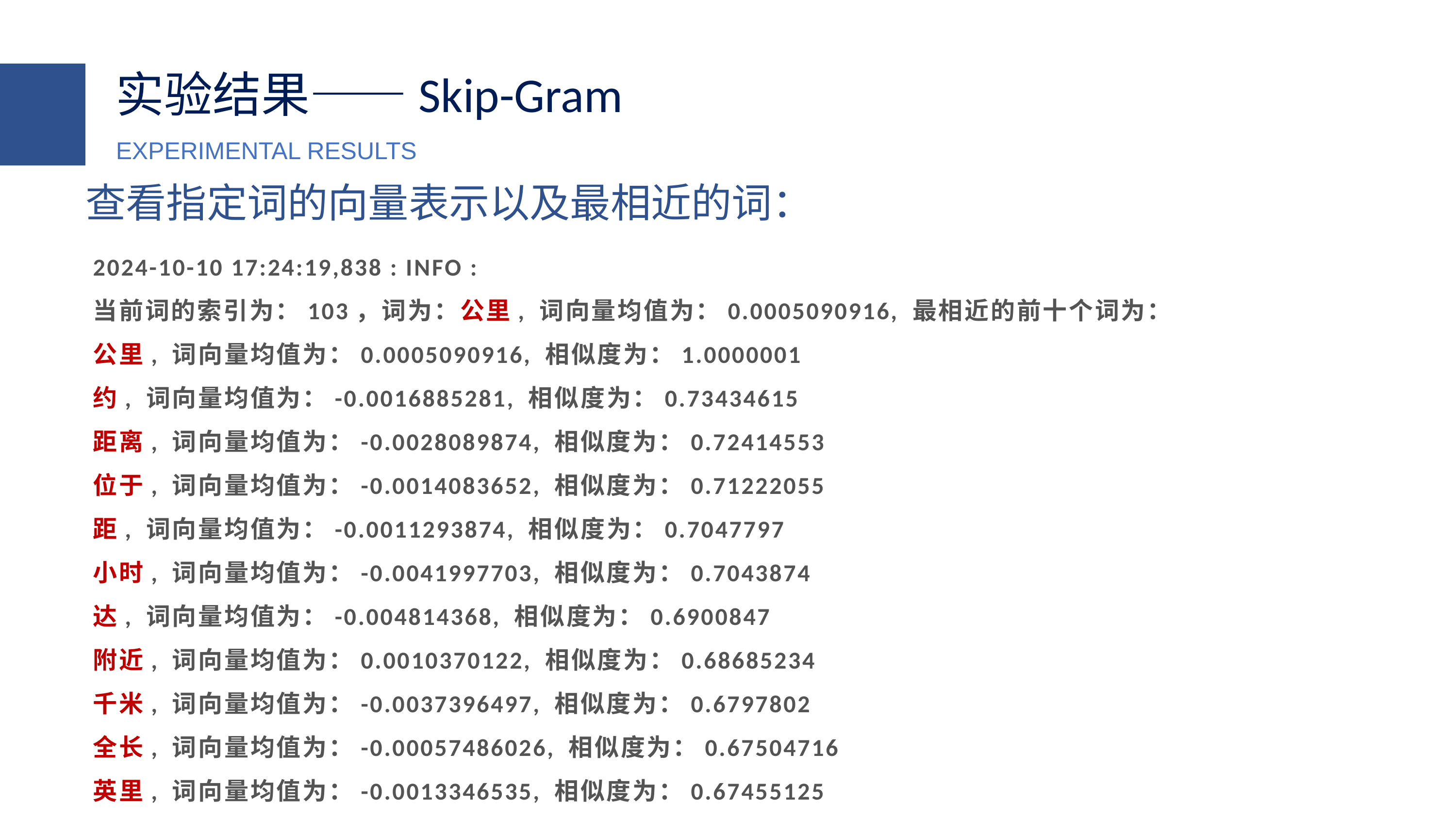

实验结果——Skip-Gram
EXPERIMENTAL RESULTS
查看指定词的向量表示以及最相近的词：

2024-10-10 17:24:19,838 : INFO :
当前词的索引为：103，词为：公里, 词向量均值为：0.0005090916, 最相近的前十个词为：
公里, 词向量均值为：0.0005090916, 相似度为：1.0000001
约, 词向量均值为：-0.0016885281, 相似度为：0.73434615
距离, 词向量均值为：-0.0028089874, 相似度为：0.72414553
位于, 词向量均值为：-0.0014083652, 相似度为：0.71222055
距, 词向量均值为：-0.0011293874, 相似度为：0.7047797
小时, 词向量均值为：-0.0041997703, 相似度为：0.7043874
达, 词向量均值为：-0.004814368, 相似度为：0.6900847
附近, 词向量均值为：0.0010370122, 相似度为：0.68685234
千米, 词向量均值为：-0.0037396497, 相似度为：0.6797802
全长, 词向量均值为：-0.00057486026, 相似度为：0.67504716
英里, 词向量均值为：-0.0013346535, 相似度为：0.67455125